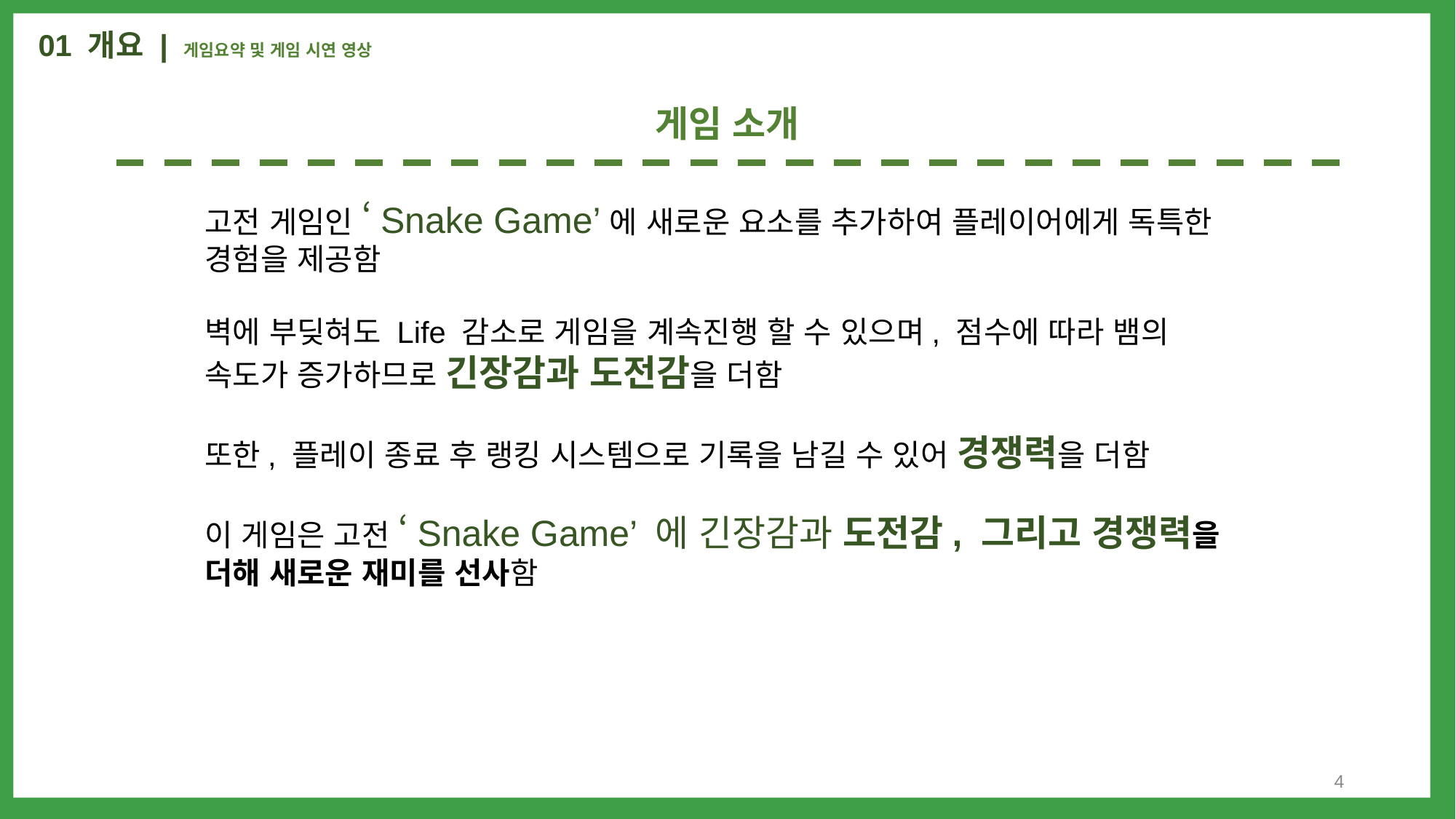

01 개요 | 게임요약 및 게임 시연 영상
게임 소개
고전 게임인 ‘Snake Game’에 새로운 요소를 추가하여 플레이어에게 독특한 경험을 제공함

벽에 부딪혀도 Life 감소로 게임을 계속진행 할 수 있으며, 점수에 따라 뱀의 속도가 증가하므로 긴장감과 도전감을 더함

또한, 플레이 종료 후 랭킹 시스템으로 기록을 남길 수 있어 경쟁력을 더함

이 게임은 고전 ‘Snake Game’ 에 긴장감과 도전감, 그리고 경쟁력을 더해 새로운 재미를 선사함
4